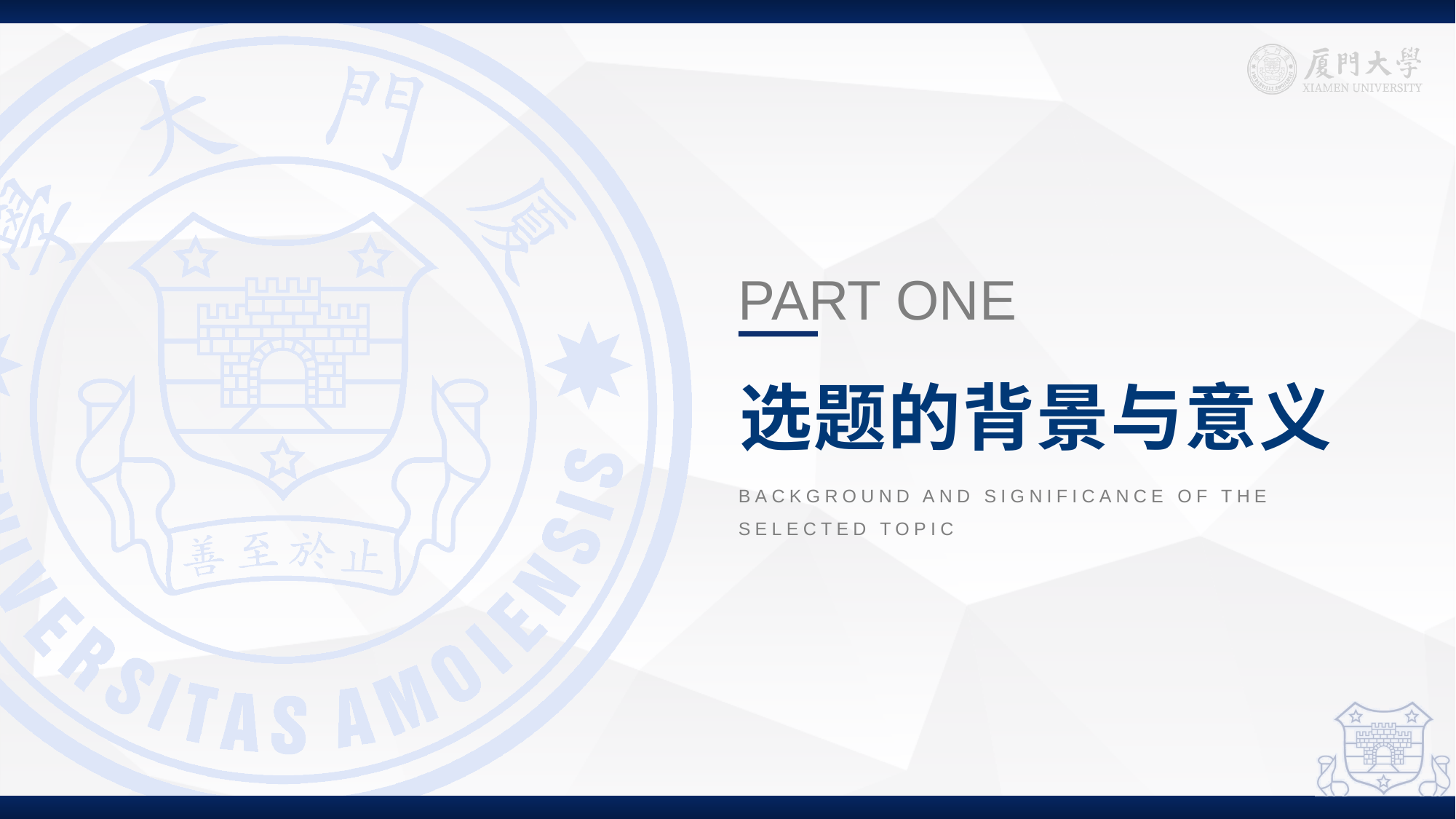

PART ONE
选题的背景与意义

BACKGROUND AND SIGNIFICANCE OF THE SELECTED TOPIC